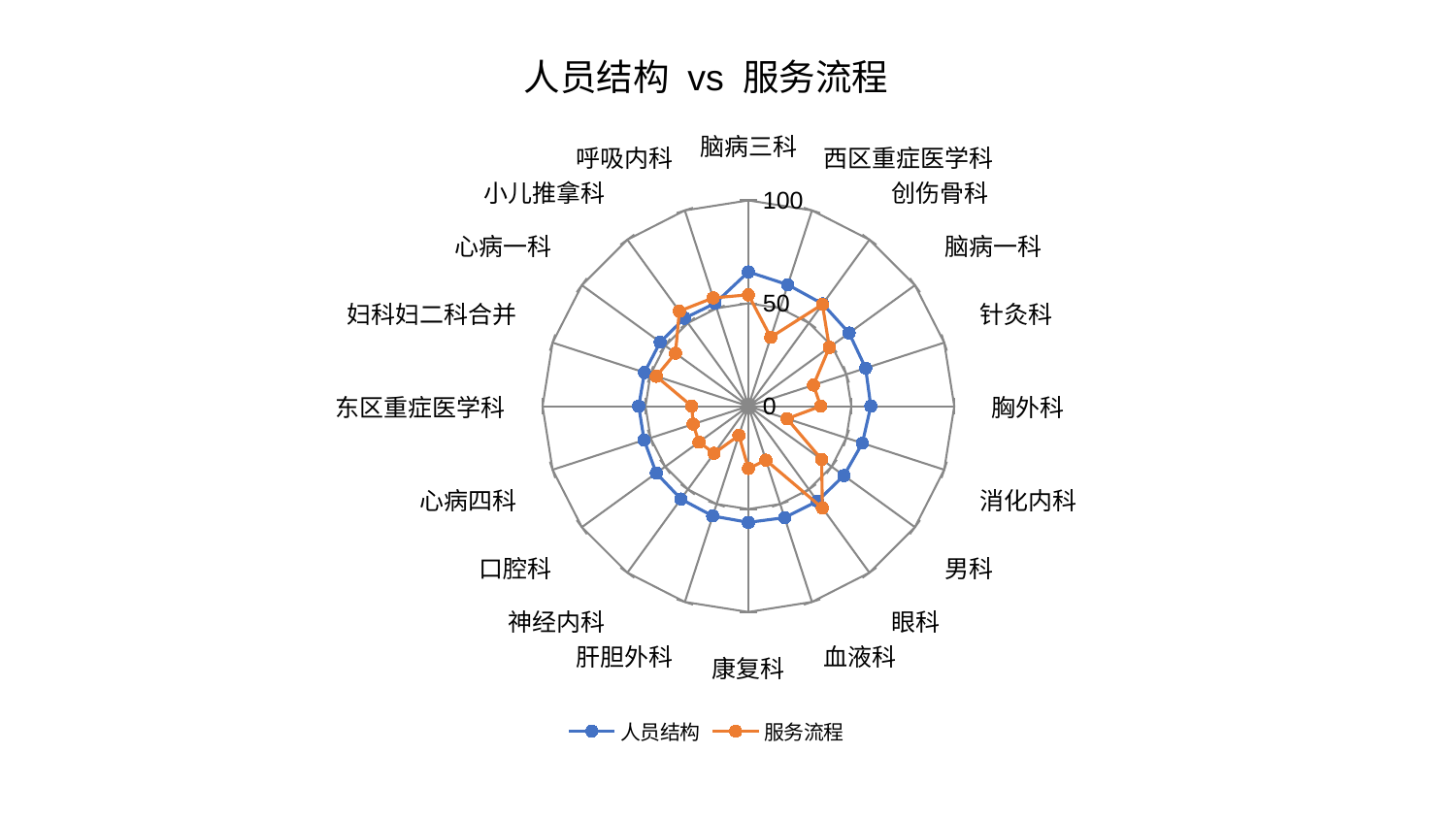

### Chart: 人员结构 vs 服务流程

| Category | 人员结构 | 服务流程 |
|---|---|---|
| 脑病三科 | 65.258783865856 | 54.11453628340275 |
| 西区重症医学科 | 62.05271685492941 | 35.21967484666746 |
| 创伤骨科 | 61.425726482530145 | 61.16376891894468 |
| 脑病一科 | 60.469510472327215 | 48.60277881422621 |
| 针灸科 | 59.87580342904919 | 33.2262621856691 |
| 胸外科 | 59.463004012229064 | 35.118010366686306 |
| 消化内科 | 58.205942690406424 | 19.751314567313553 |
| 男科 | 57.34042177581078 | 44.00826949594723 |
| 眼科 | 57.06479309567973 | 61.11895471918926 |
| 血液科 | 56.95563730883416 | 27.578312227650322 |
| 康复科 | 56.46178992531378 | 30.29215878026675 |
| 肝胆外科 | 56.09062323449807 | 14.953710736123732 |
| 神经内科 | 55.77209353779263 | 28.318053950602877 |
| 口腔科 | 55.30262267527153 | 29.71496390996694 |
| 心病四科 | 53.28147222666626 | 28.224537759347832 |
| 东区重症医学科 | 53.278185470882704 | 27.52112185449223 |
| 妇科妇二科合并 | 53.088611978092516 | 47.08069662573476 |
| 心病一科 | 52.96158474078732 | 43.78566306972093 |
| 小儿推拿科 | 52.82441316931411 | 57.08383462057492 |
| 呼吸内科 | 52.51794958304032 | 55.34408650291512 |
27